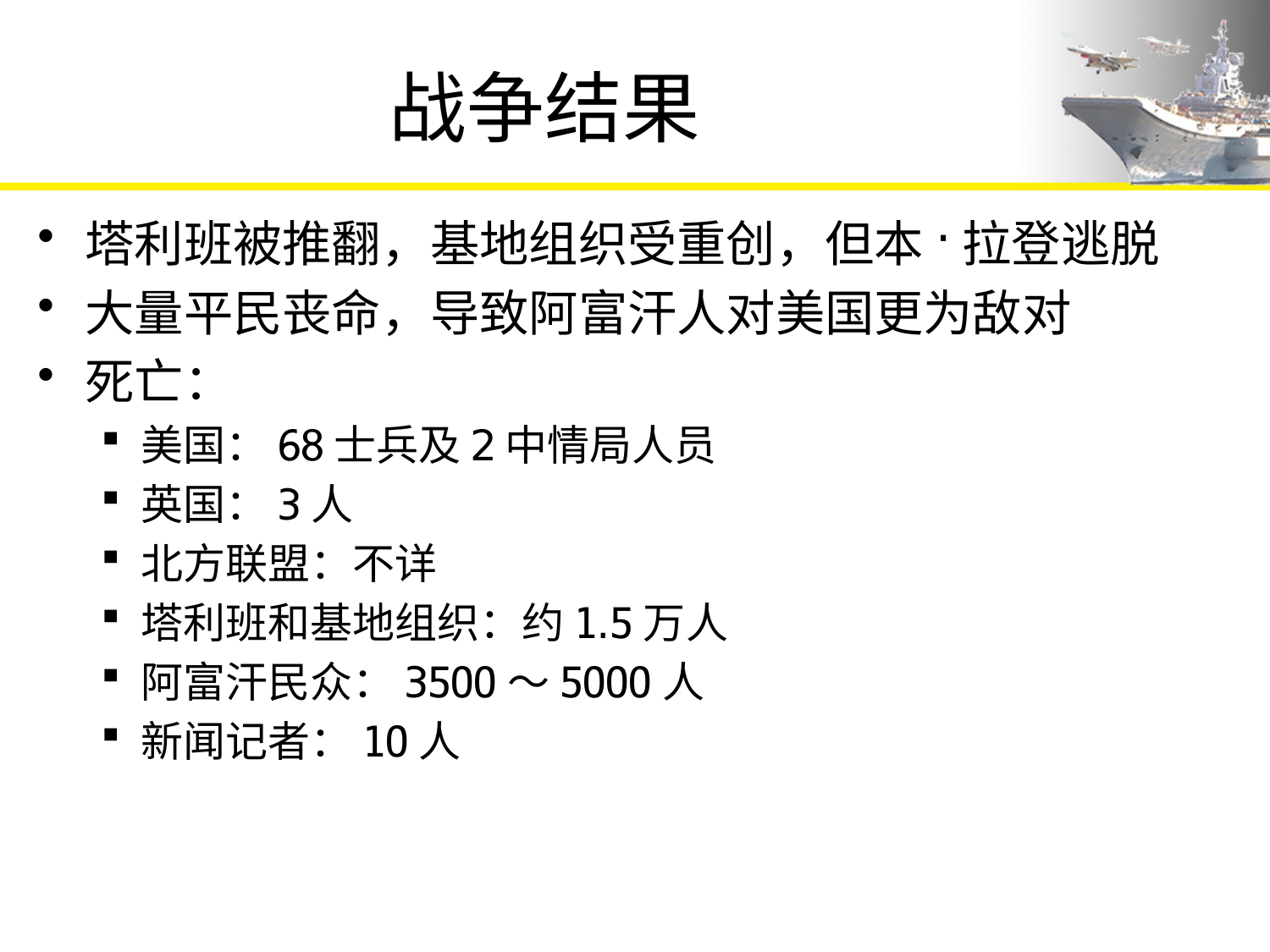

# 战争结果
塔利班被推翻，基地组织受重创，但本·拉登逃脱
大量平民丧命，导致阿富汗人对美国更为敌对
死亡：
美国：68士兵及2中情局人员
英国：3人
北方联盟：不详
塔利班和基地组织：约1.5万人
阿富汗民众：3500～5000人
新闻记者：10人